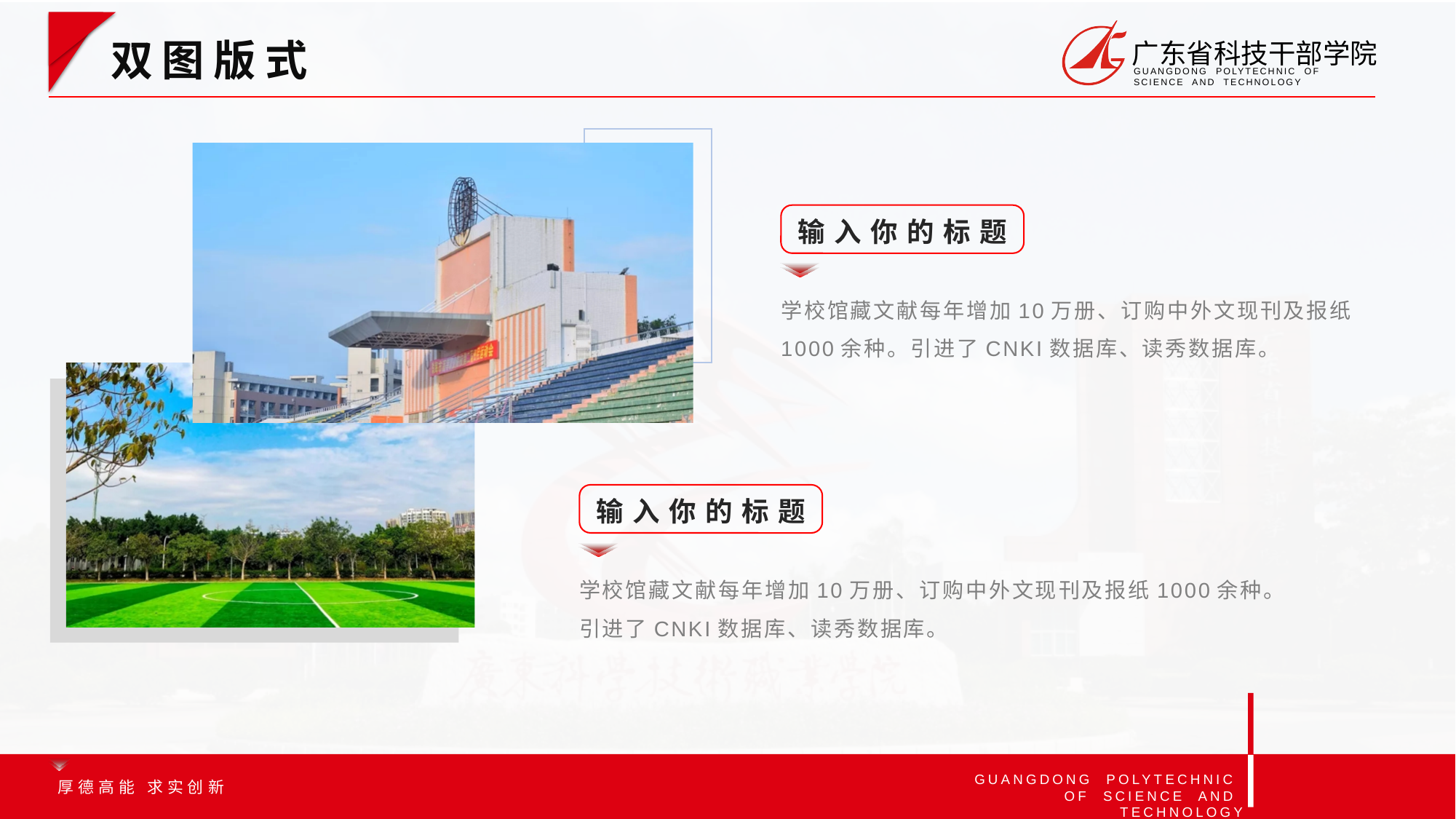

选中图片☞鼠标左键水平拖拉端部圆点☞即可调整图片角部曲度
双图版式

输入你的标题

学校馆藏文献每年增加10万册、订购中外文现刊及报纸1000余种。引进了CNKI数据库、读秀数据库。

输入你的标题

学校馆藏文献每年增加10万册、订购中外文现刊及报纸1000余种。引进了CNKI数据库、读秀数据库。